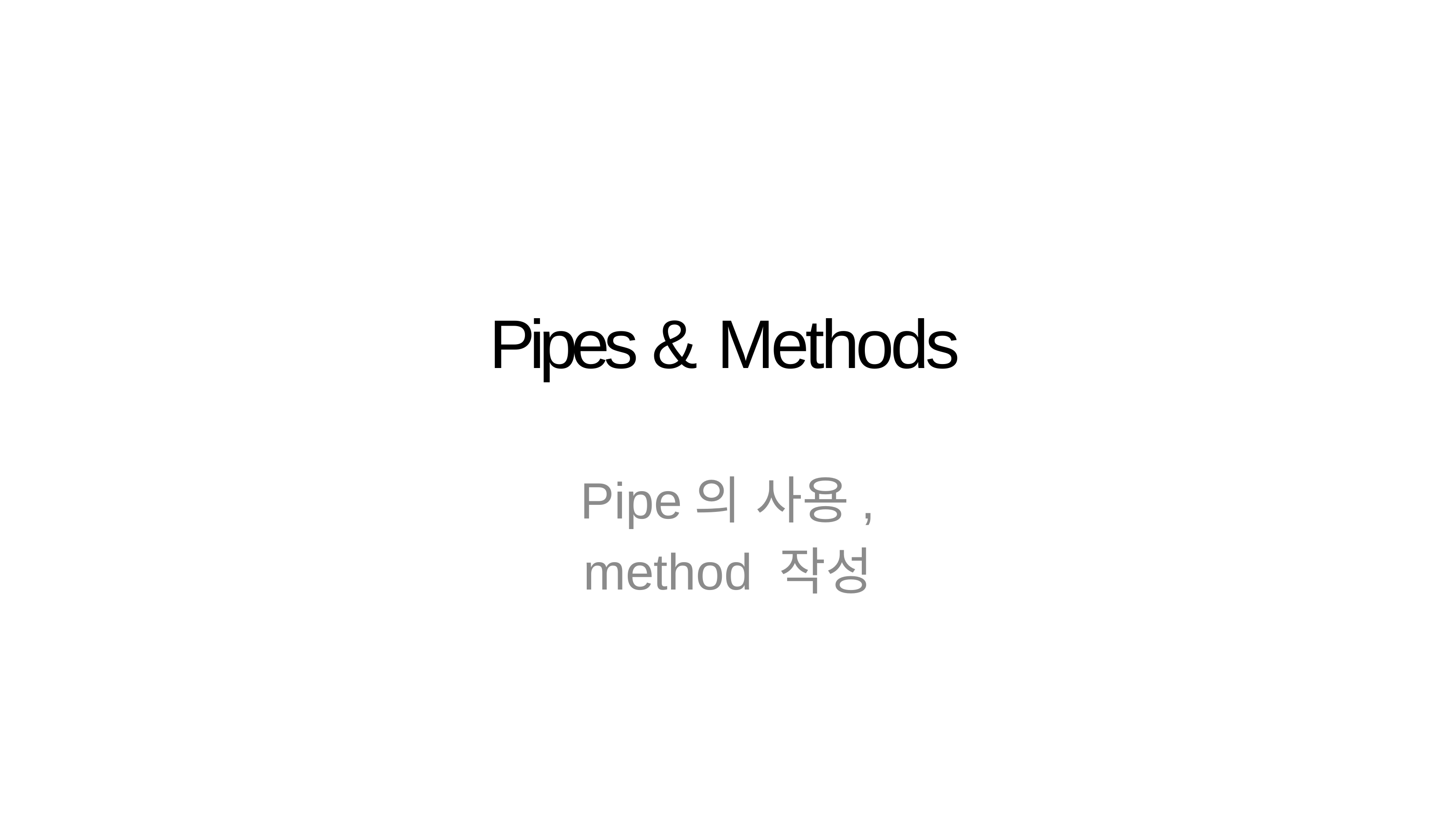

# Pipes & Methods
Pipe의 사용,
method 작성